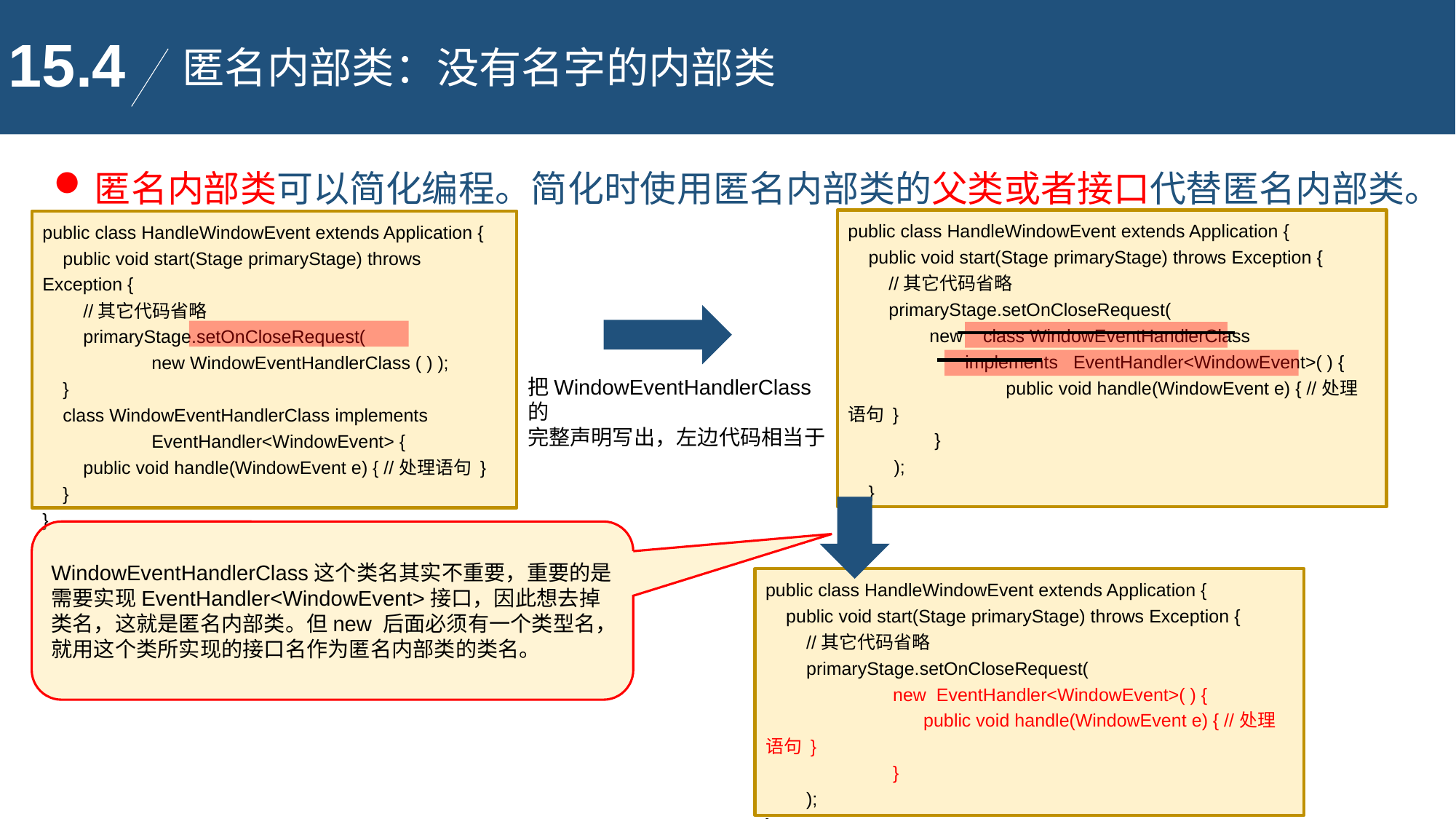

15.4
匿名内部类：没有名字的内部类
匿名内部类可以简化编程。简化时使用匿名内部类的父类或者接口代替匿名内部类。

public class HandleWindowEvent extends Application {
    public void start(Stage primaryStage) throws Exception {
        //其它代码省略
        primaryStage.setOnCloseRequest(
                new    class WindowEventHandlerClass
                       implements   EventHandler<WindowEvent>( ) {
                               public void handle(WindowEvent e) { //处理语句 }
                 }
         );
    }
}

public class HandleWindowEvent extends Application {
    public void start(Stage primaryStage) throws Exception {
        //其它代码省略
        primaryStage.setOnCloseRequest(
	new WindowEventHandlerClass ( ) );
    }
    class WindowEventHandlerClass implements
	EventHandler<WindowEvent> {
        public void handle(WindowEvent e) { //处理语句 }
    }
}

把WindowEventHandlerClass的
完整声明写出，左边代码相当于

WindowEventHandlerClass这个类名其实不重要，重要的是需要实现EventHandler<WindowEvent>接口，因此想去掉类名，这就是匿名内部类。但new 后面必须有一个类型名，就用这个类所实现的接口名作为匿名内部类的类名。
public class HandleWindowEvent extends Application {
    public void start(Stage primaryStage) throws Exception {
        //其它代码省略
        primaryStage.setOnCloseRequest(
                         new  EventHandler<WindowEvent>( ) {
                               public void handle(WindowEvent e) { //处理语句 }
                         }
        );
}